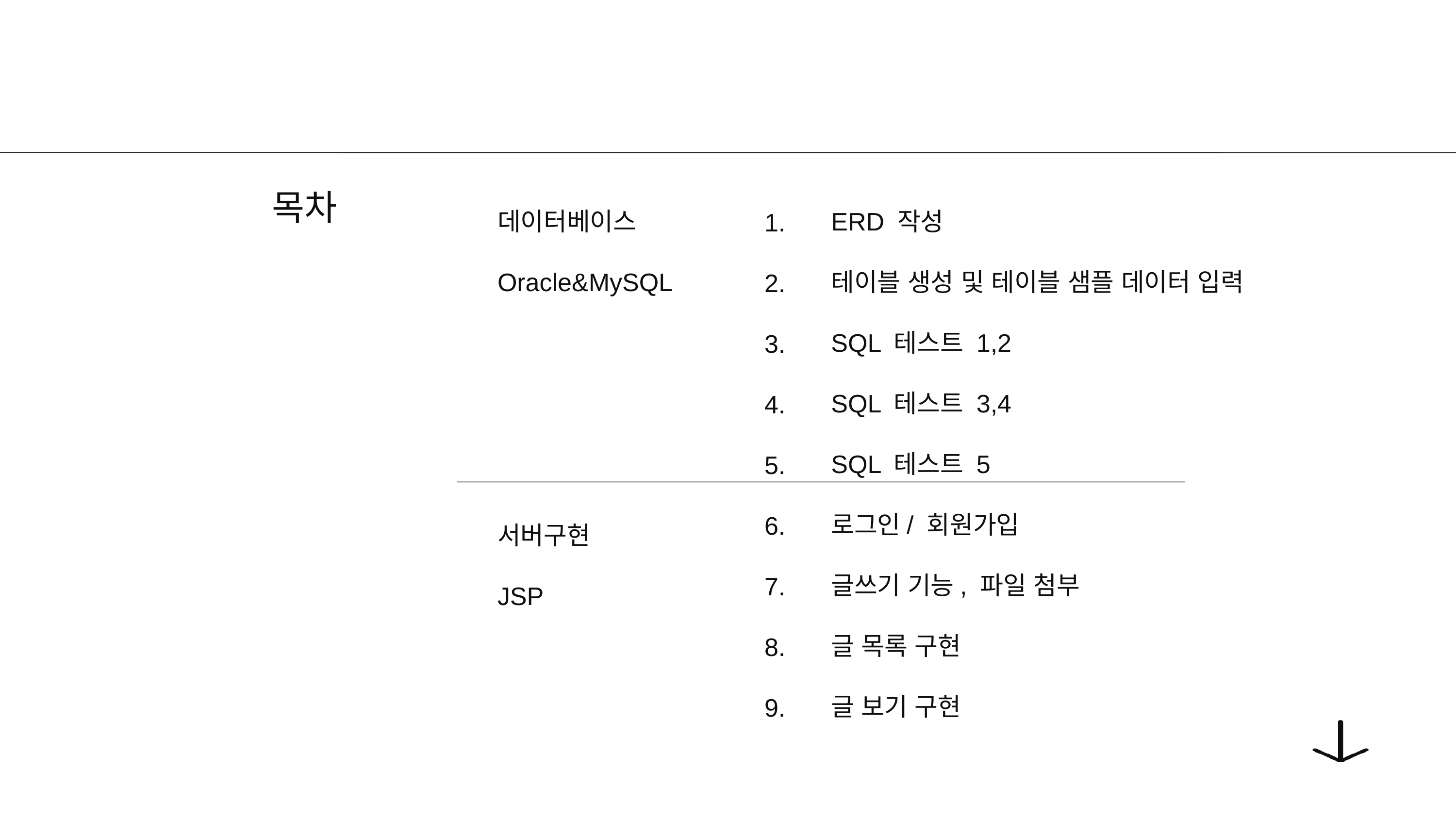

데이터베이스
Oracle&MySQL
ERD 작성
테이블 생성 및 테이블 샘플 데이터 입력
SQL 테스트 1,2
SQL 테스트 3,4
SQL 테스트 5
로그인/ 회원가입
글쓰기 기능, 파일 첨부
글 목록 구현
글 보기 구현
1.
2.
3.
4.
5.
6.
7.
8.
9.
목차

서버구현
JSP